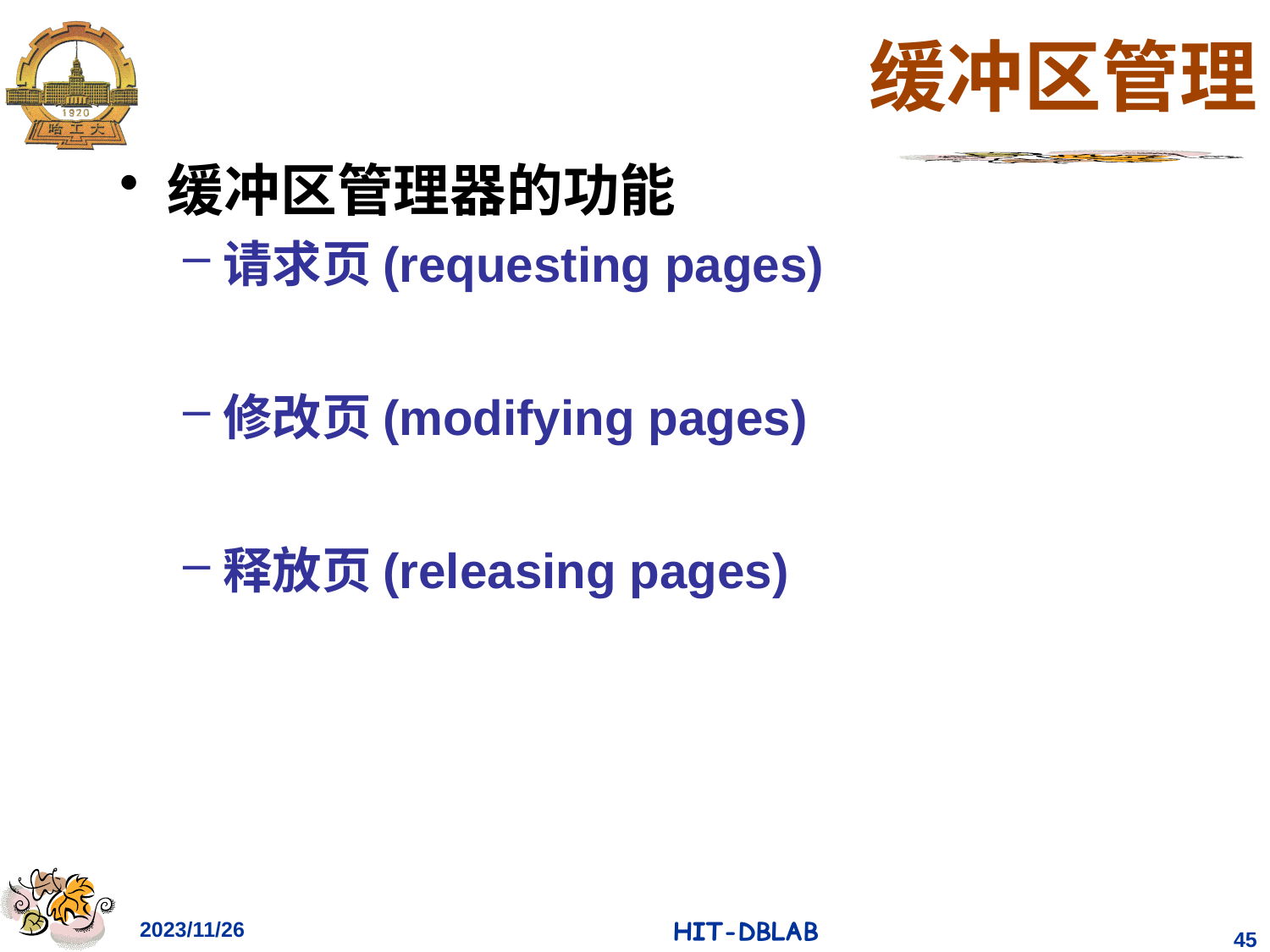

# 缓冲区管理
缓冲区管理器的功能
请求页(requesting pages)

修改页(modifying pages)

释放页(releasing pages)
2023/11/26
HIT-DBLAB
45